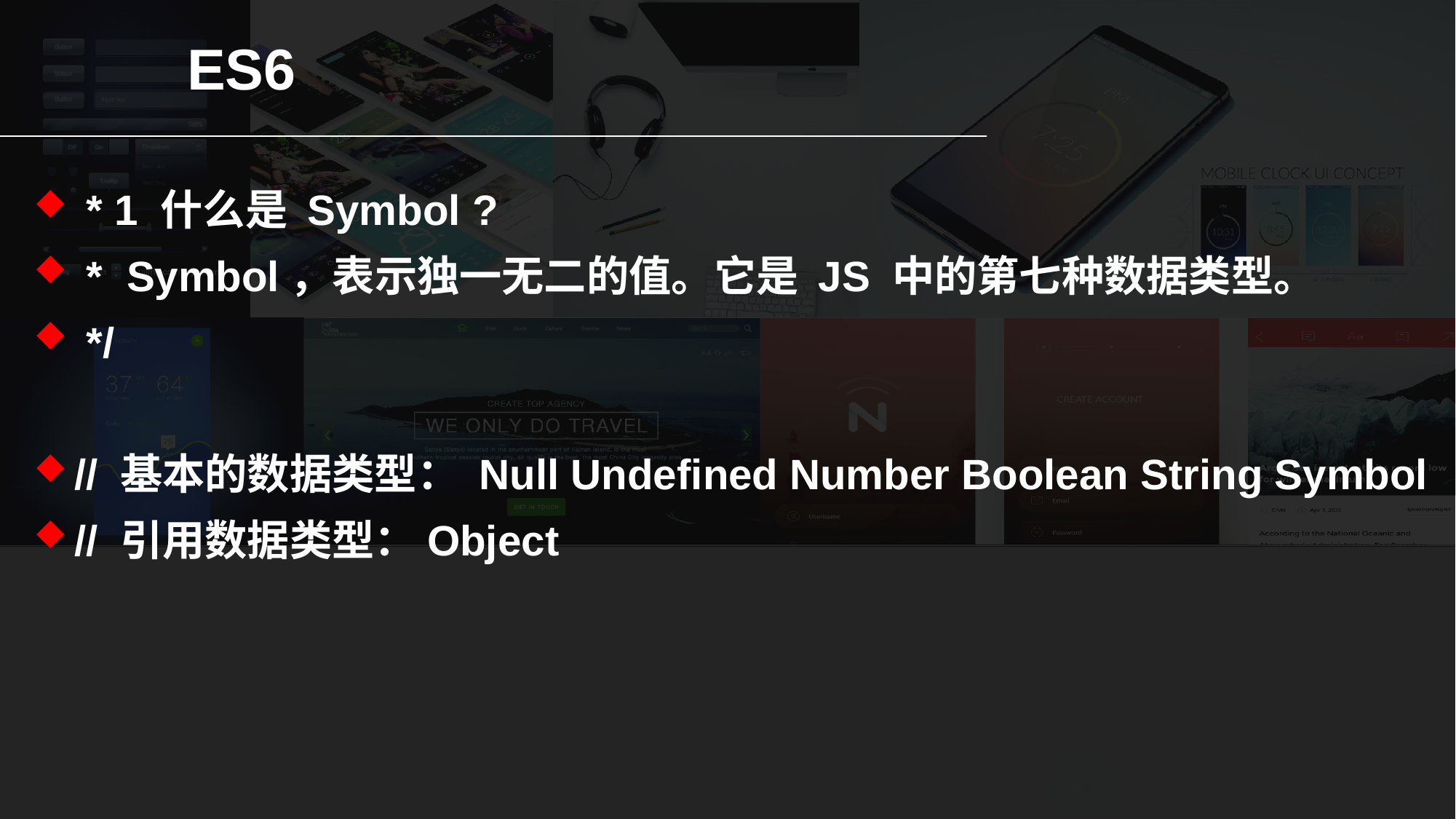

ES6

 * 1 什么是 Symbol ?
 *  Symbol，表示独一无二的值。它是 JS 中的第七种数据类型。
 */

// 基本的数据类型： Null Undefined Number Boolean String Symbol
// 引用数据类型：Object